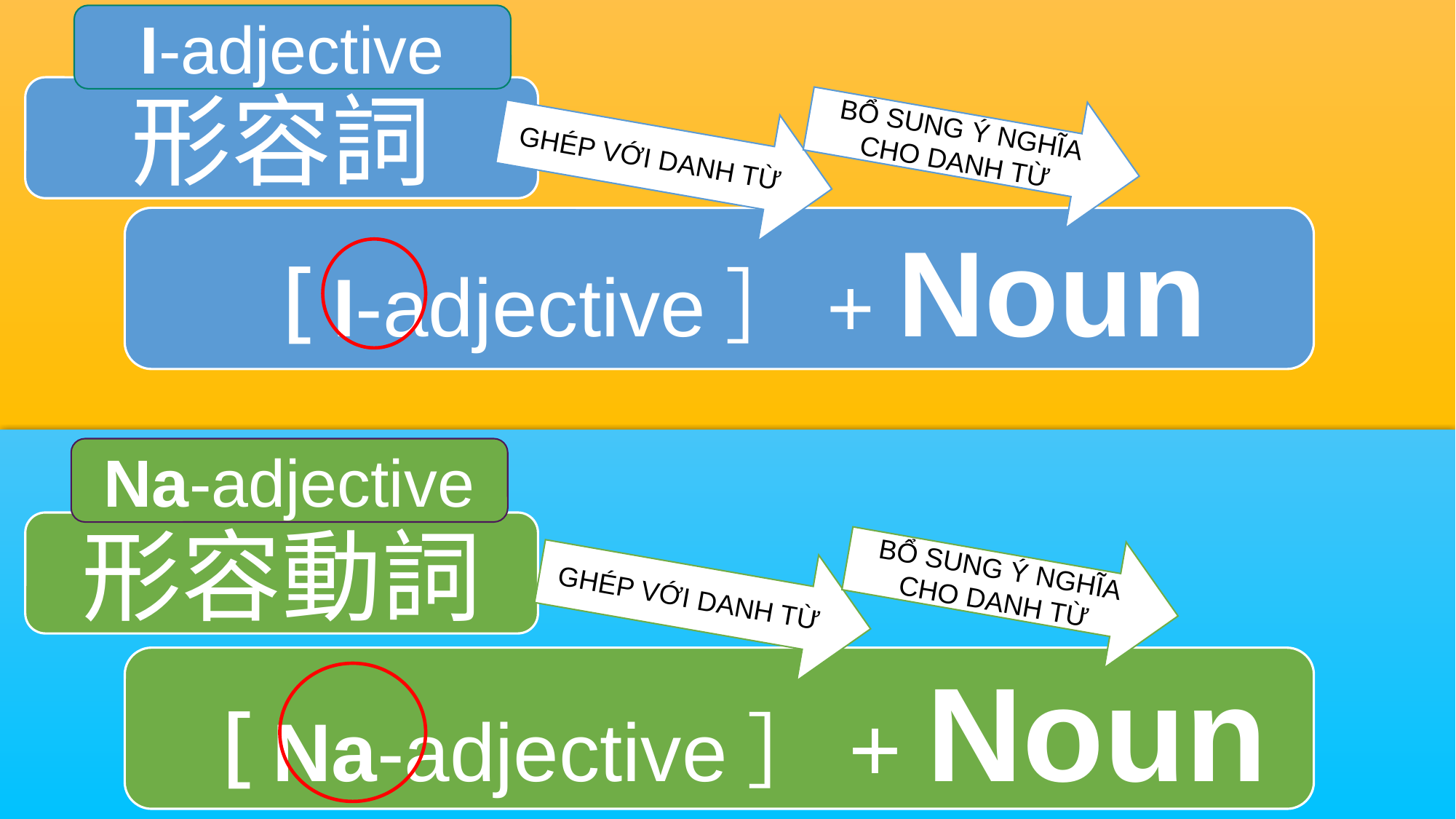

I-adjective
形容詞
BỔ SUNG Ý NGHĨA CHO DANH TỪ
GHÉP VỚI DANH TỪ
［I-adjective］+ Noun

Na-adjective
形容動詞
BỔ SUNG Ý NGHĨA CHO DANH TỪ
GHÉP VỚI DANH TỪ
［Na-adjective］+ Noun